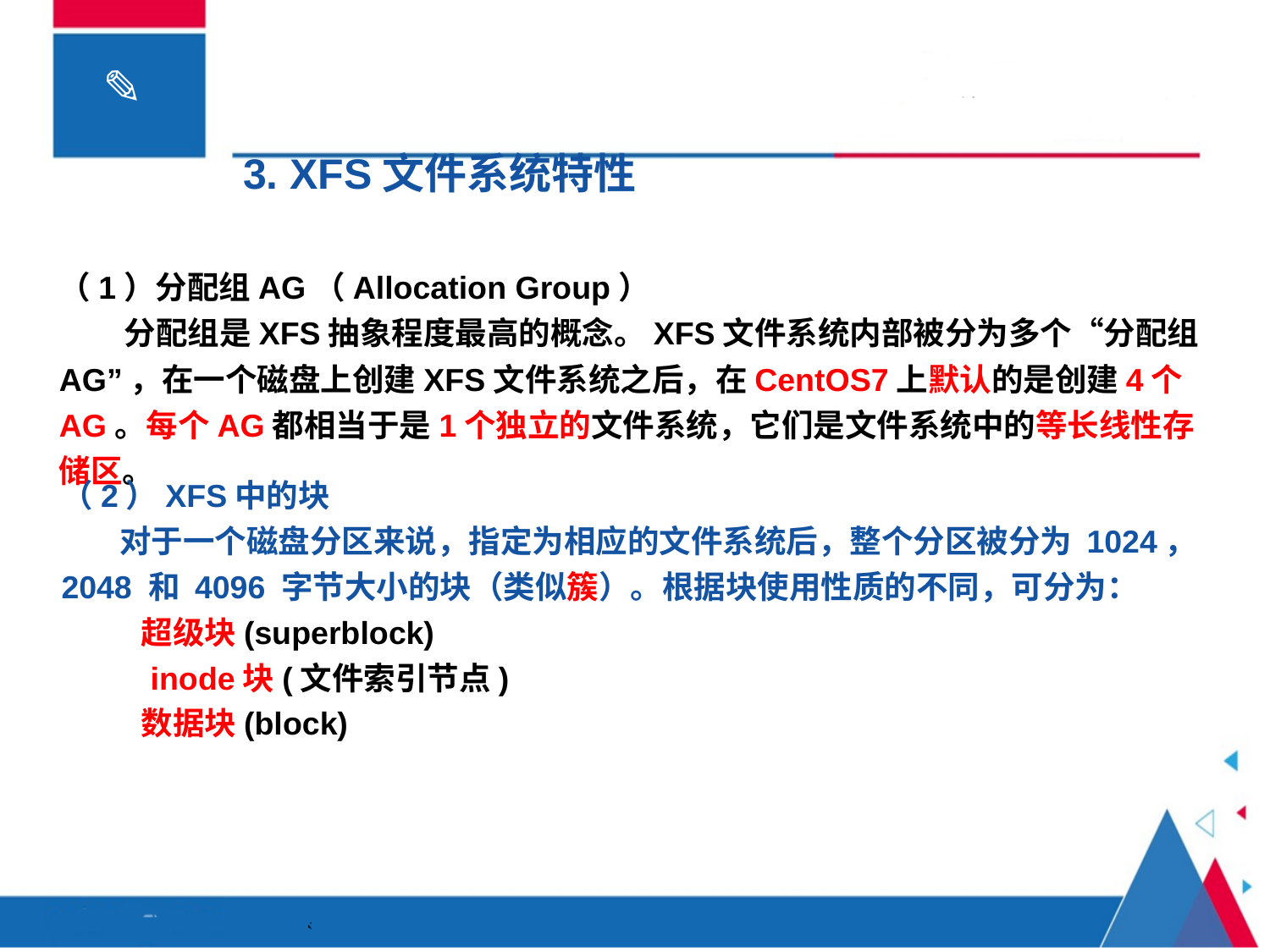

3. XFS文件系统特性
（1）分配组AG（Allocation Group）
        分配组是XFS抽象程度最高的概念。XFS文件系统内部被分为多个“分配组AG”，在一个磁盘上创建XFS文件系统之后，在CentOS7上默认的是创建4个AG。每个AG都相当于是1个独立的文件系统，它们是文件系统中的等长线性存储区。
（2）XFS中的块
       对于一个磁盘分区来说，指定为相应的文件系统后，整个分区被分为 1024，2048 和 4096 字节大小的块（类似簇）。根据块使用性质的不同，可分为：
          超级块(superblock)
          inode块(文件索引节点)
          数据块(block)